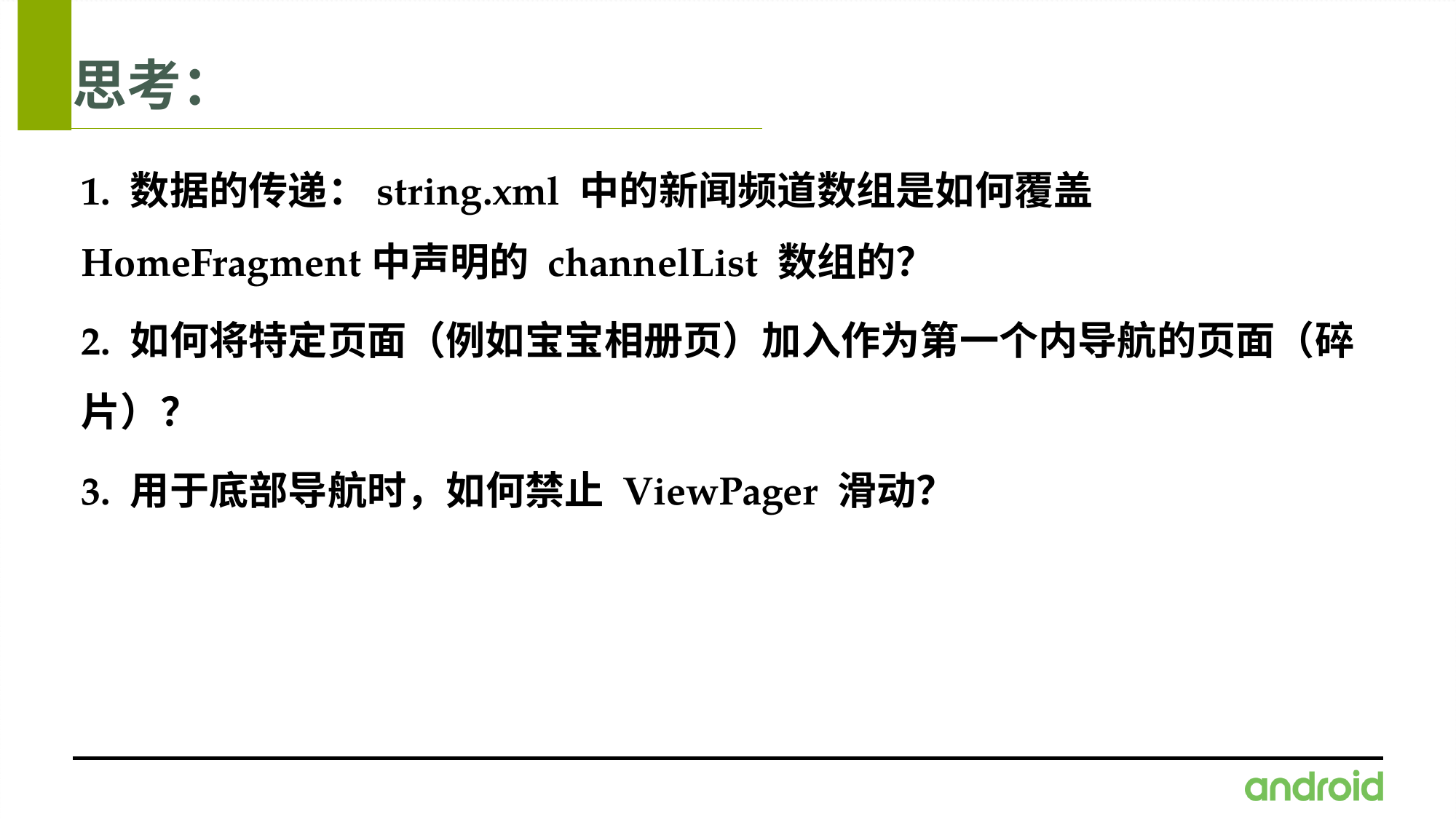

# 思考：
1. 数据的传递：string.xml 中的新闻频道数组是如何覆盖HomeFragment中声明的 channelList 数组的？
2. 如何将特定页面（例如宝宝相册页）加入作为第一个内导航的页面（碎片）？
3. 用于底部导航时，如何禁止 ViewPager 滑动？